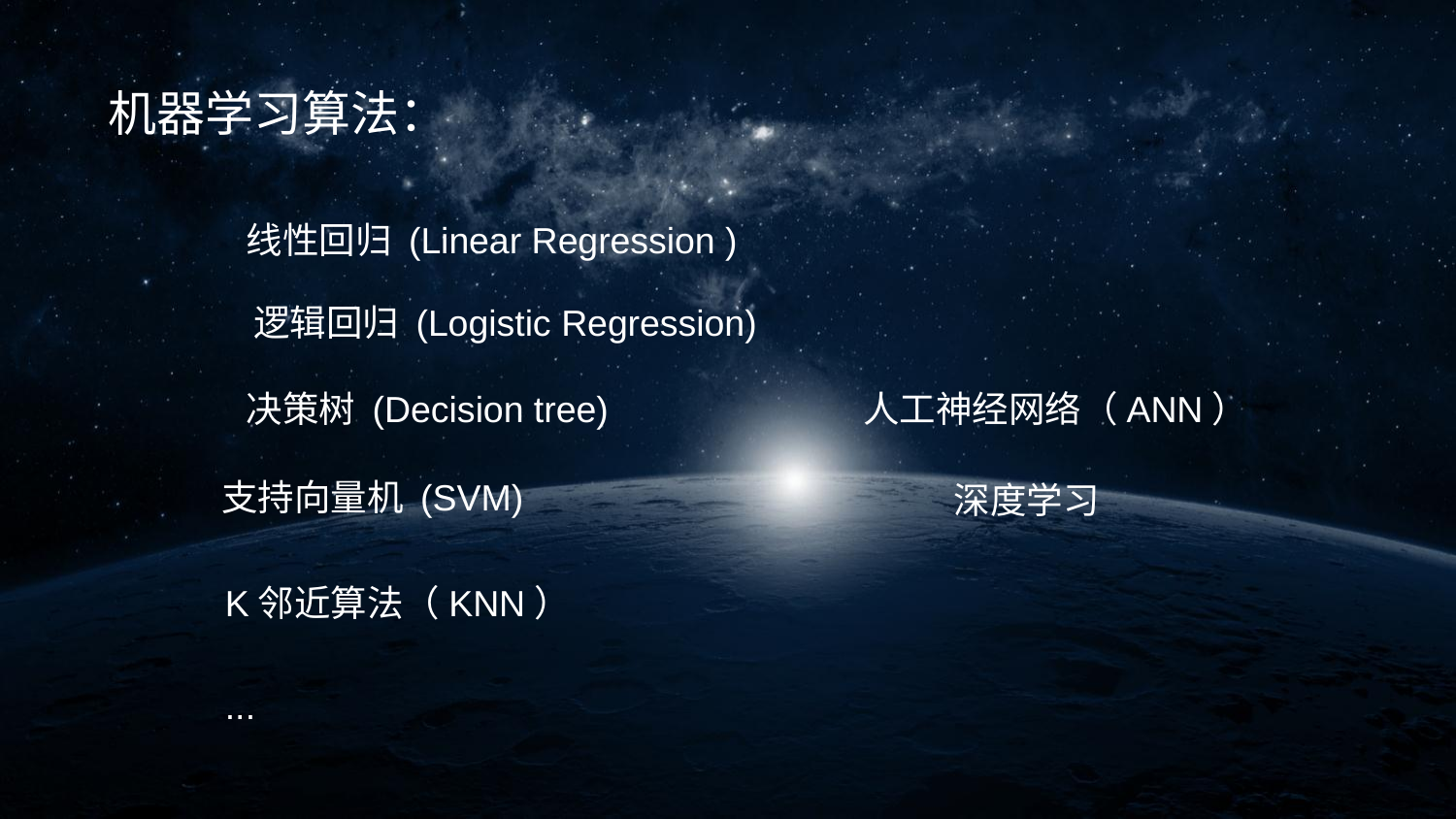

机器学习算法：
线性回归 (Linear Regression )
逻辑回归 (Logistic Regression)
决策树 (Decision tree)
人工神经网络（ANN）
支持向量机 (SVM)
深度学习
K邻近算法（KNN）
...